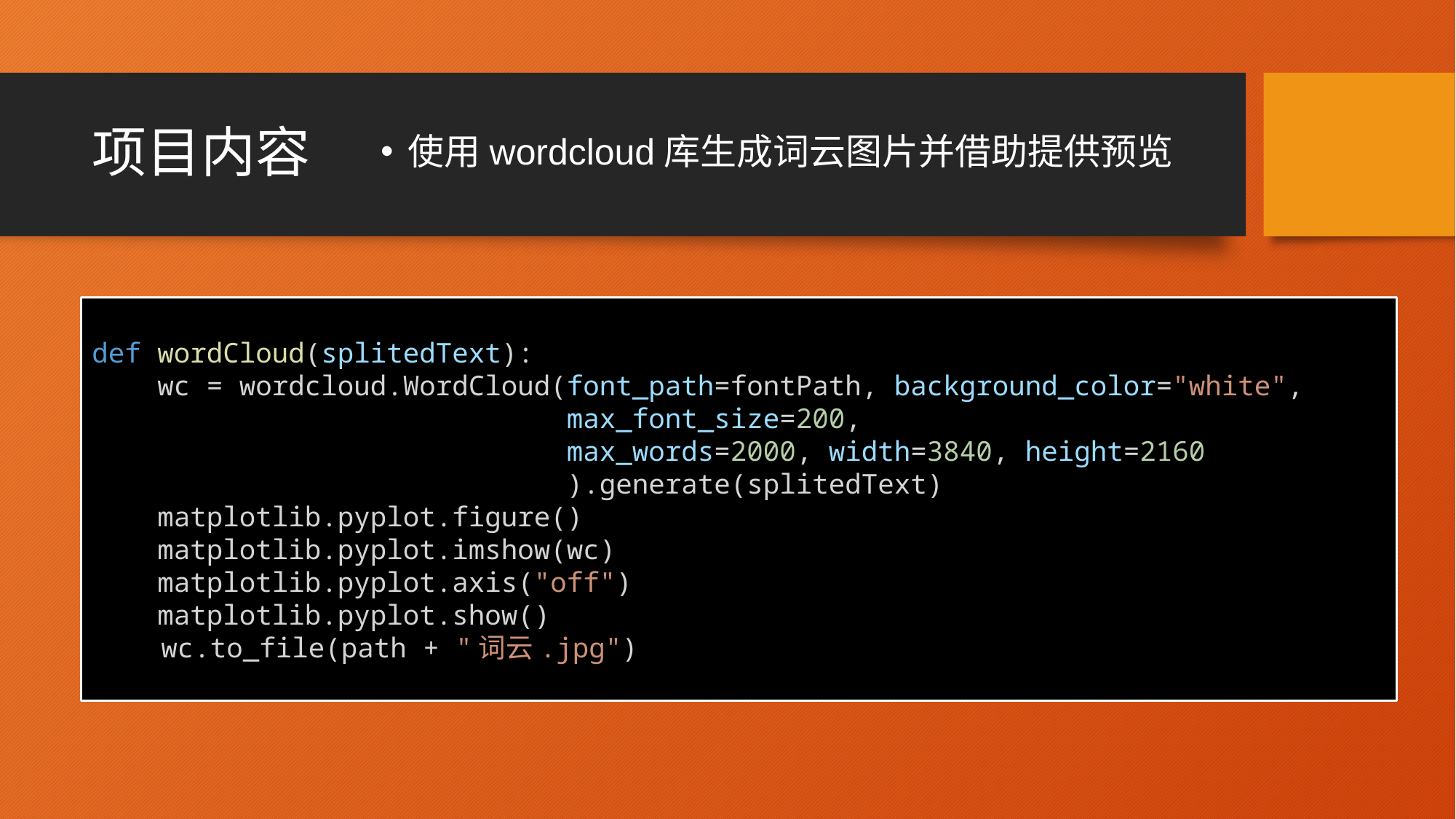

# 项目内容
使用wordcloud库生成词云图片并借助提供预览

def wordCloud(splitedText):
    wc = wordcloud.WordCloud(font_path=fontPath, background_color="white",
                             max_font_size=200,
                             max_words=2000, width=3840, height=2160
                             ).generate(splitedText)
    matplotlib.pyplot.figure()
    matplotlib.pyplot.imshow(wc)
    matplotlib.pyplot.axis("off")
    matplotlib.pyplot.show()
  wc.to_file(path + "词云.jpg")